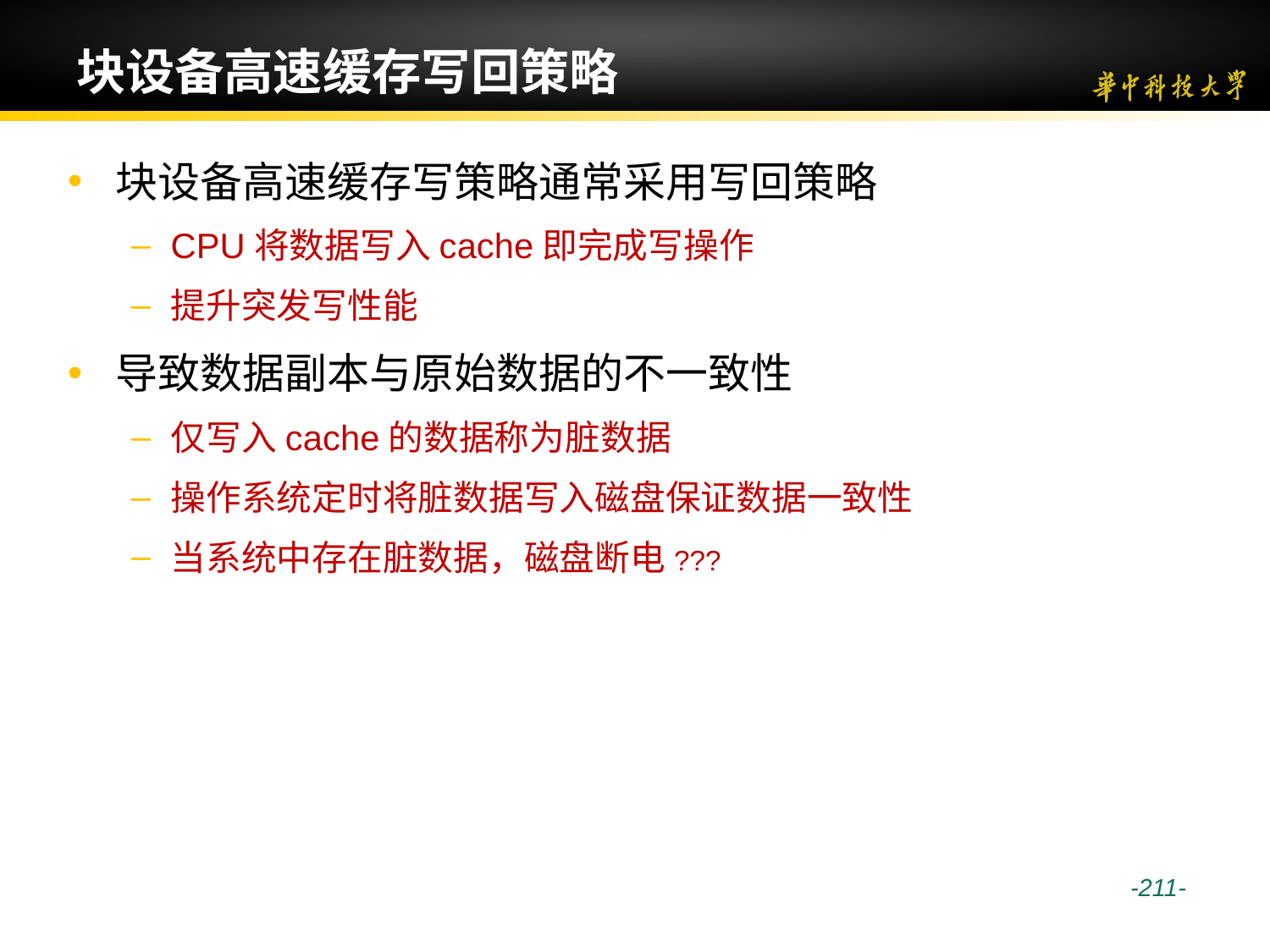

# 块设备高速缓存写回策略
块设备高速缓存写策略通常采用写回策略
CPU将数据写入cache即完成写操作
提升突发写性能
导致数据副本与原始数据的不一致性
仅写入cache的数据称为脏数据
操作系统定时将脏数据写入磁盘保证数据一致性
当系统中存在脏数据，磁盘断电???
 -211-